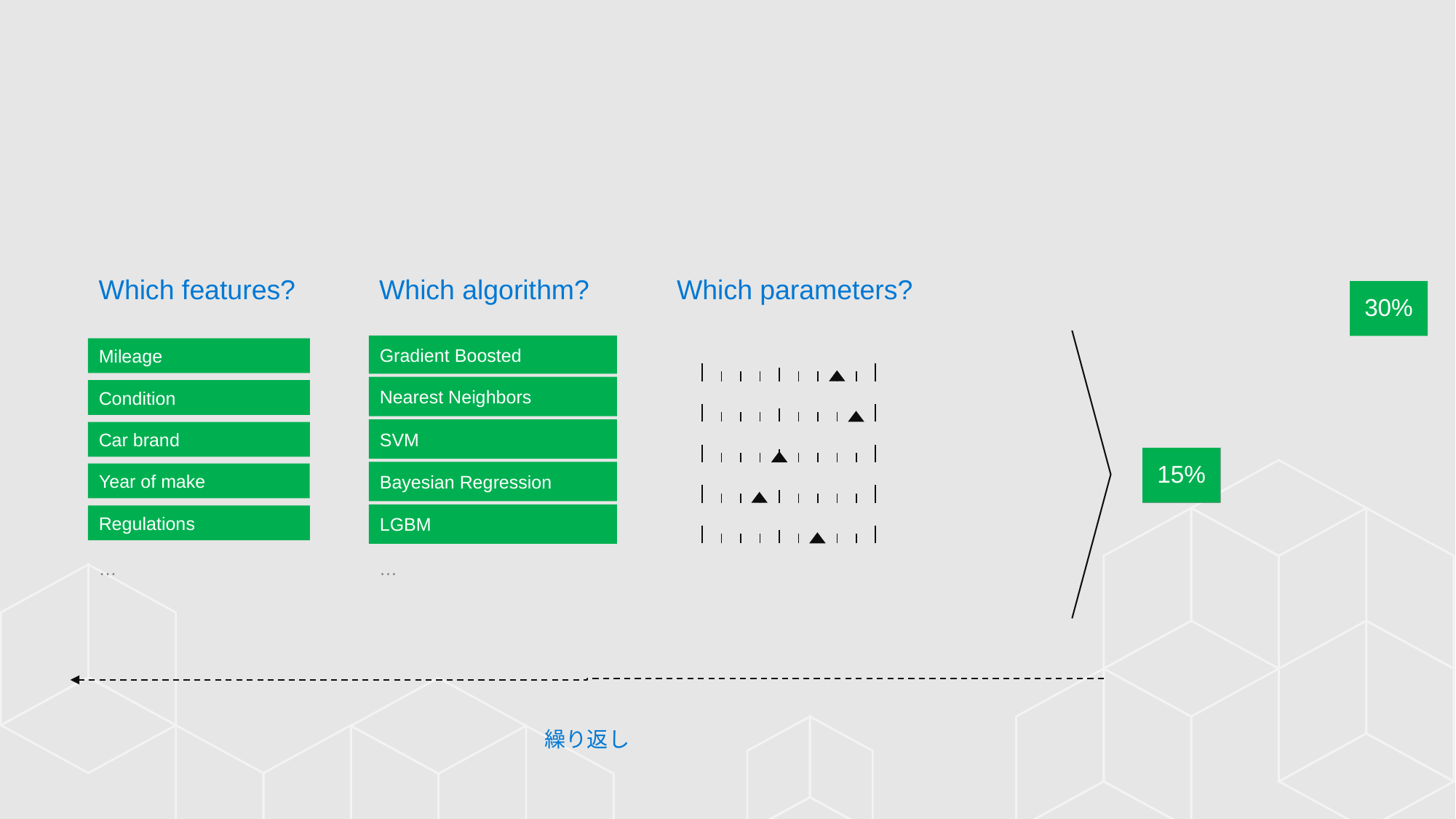

Which features?
Which algorithm?
Which parameters?
30%

Mileage
Condition
Car brand
Year of make
Regulations
…
Gradient Boosted
Nearest Neighbors
SVM
Bayesian Regression
LGBM
…
Gradient Boosted
Mileage

Nearest Neighbors
Condition

SVM
Car brand
50%
70%
30%
45%
50%
65%
95%
35%
10%
75%
20%
70%
30%
15%

Bayesian Regression
Year of make

LGBM
Regulations

繰り返し